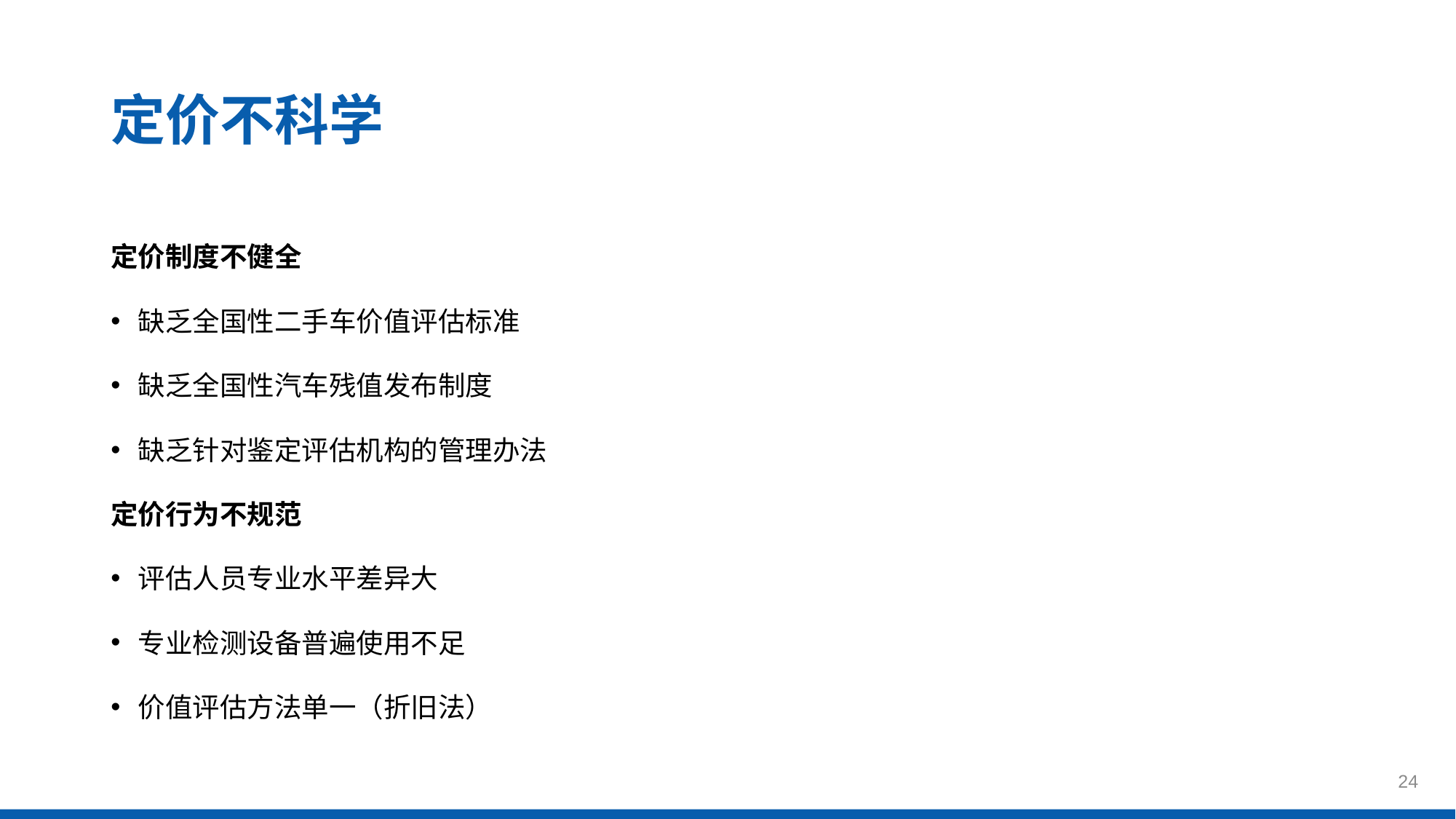

定价不科学
定价制度不健全
缺乏全国性二手车价值评估标准
缺乏全国性汽车残值发布制度
缺乏针对鉴定评估机构的管理办法
定价行为不规范
评估人员专业水平差异大
专业检测设备普遍使用不足
价值评估方法单一（折旧法）
24